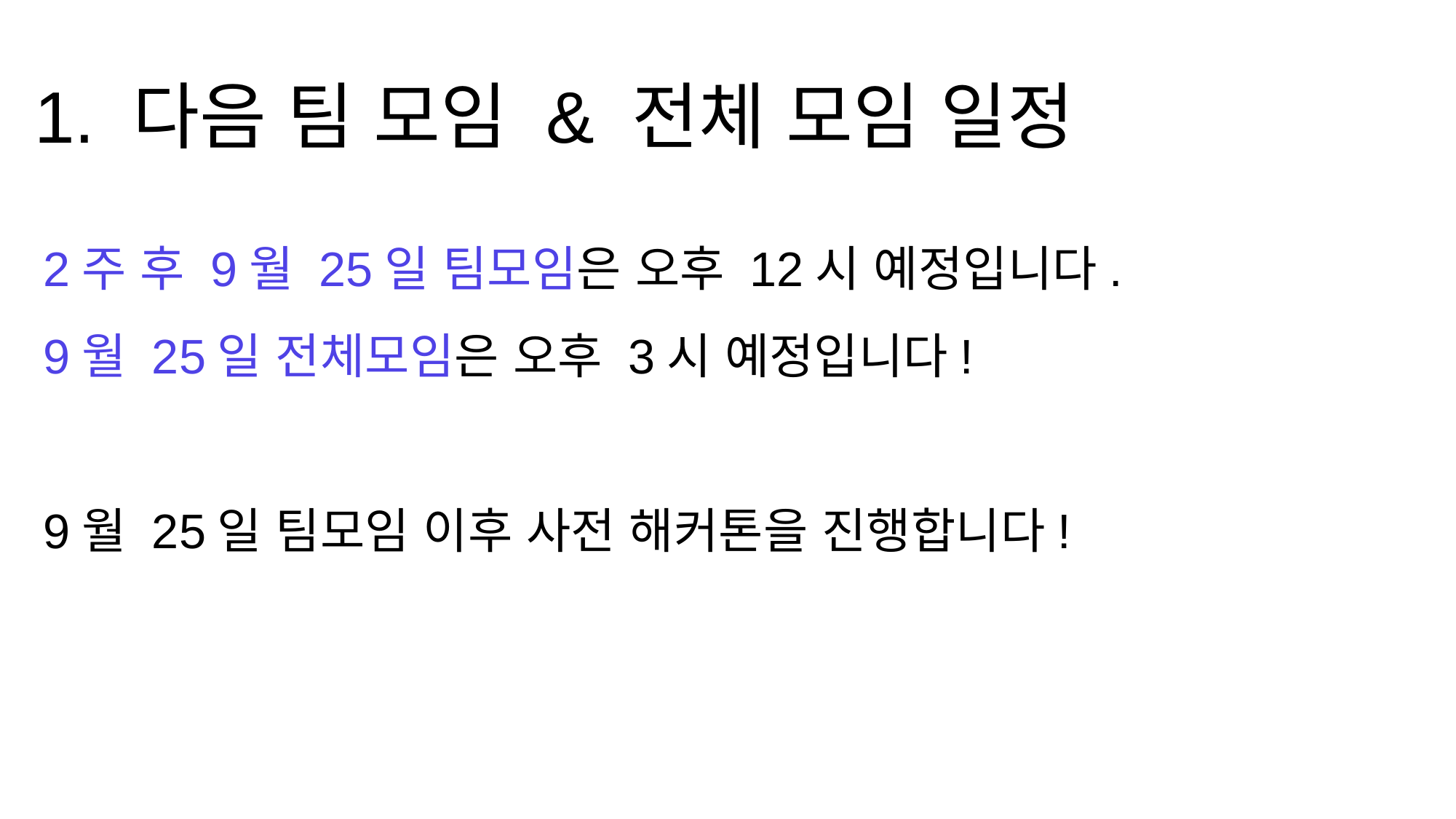

1. 다음 팀 모임 & 전체 모임 일정
2주 후 9월 25일 팀모임은 오후 12시 예정입니다.
9월 25일 전체모임은 오후 3시 예정입니다!

9월 25일 팀모임 이후 사전 해커톤을 진행합니다!